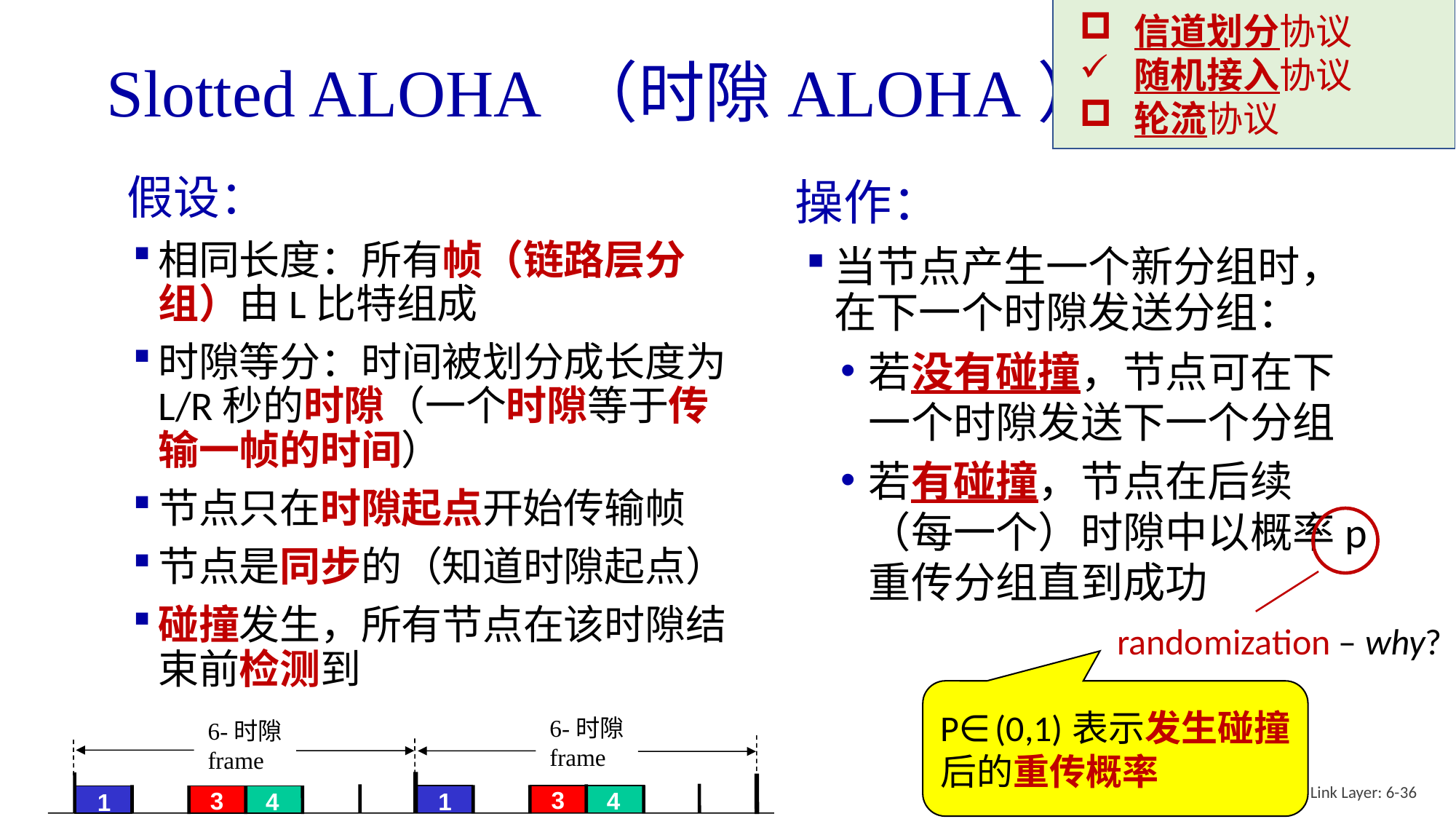

信道划分协议
随机接入协议
轮流协议
# Slotted ALOHA （时隙ALOHA）
假设：
相同长度：所有帧（链路层分组）由L比特组成
时隙等分：时间被划分成长度为L/R秒的时隙（一个时隙等于传输一帧的时间）
节点只在时隙起点开始传输帧
节点是同步的（知道时隙起点）
碰撞发生，所有节点在该时隙结束前检测到
操作：
当节点产生一个新分组时，在下一个时隙发送分组：
若没有碰撞，节点可在下一个时隙发送下一个分组
若有碰撞，节点在后续（每一个）时隙中以概率p重传分组直到成功

randomization – why?
P∈(0,1)表示发生碰撞后的重传概率
6-时隙
frame
6-时隙
frame

Link Layer: 6-36

3
3
4
4
1
1